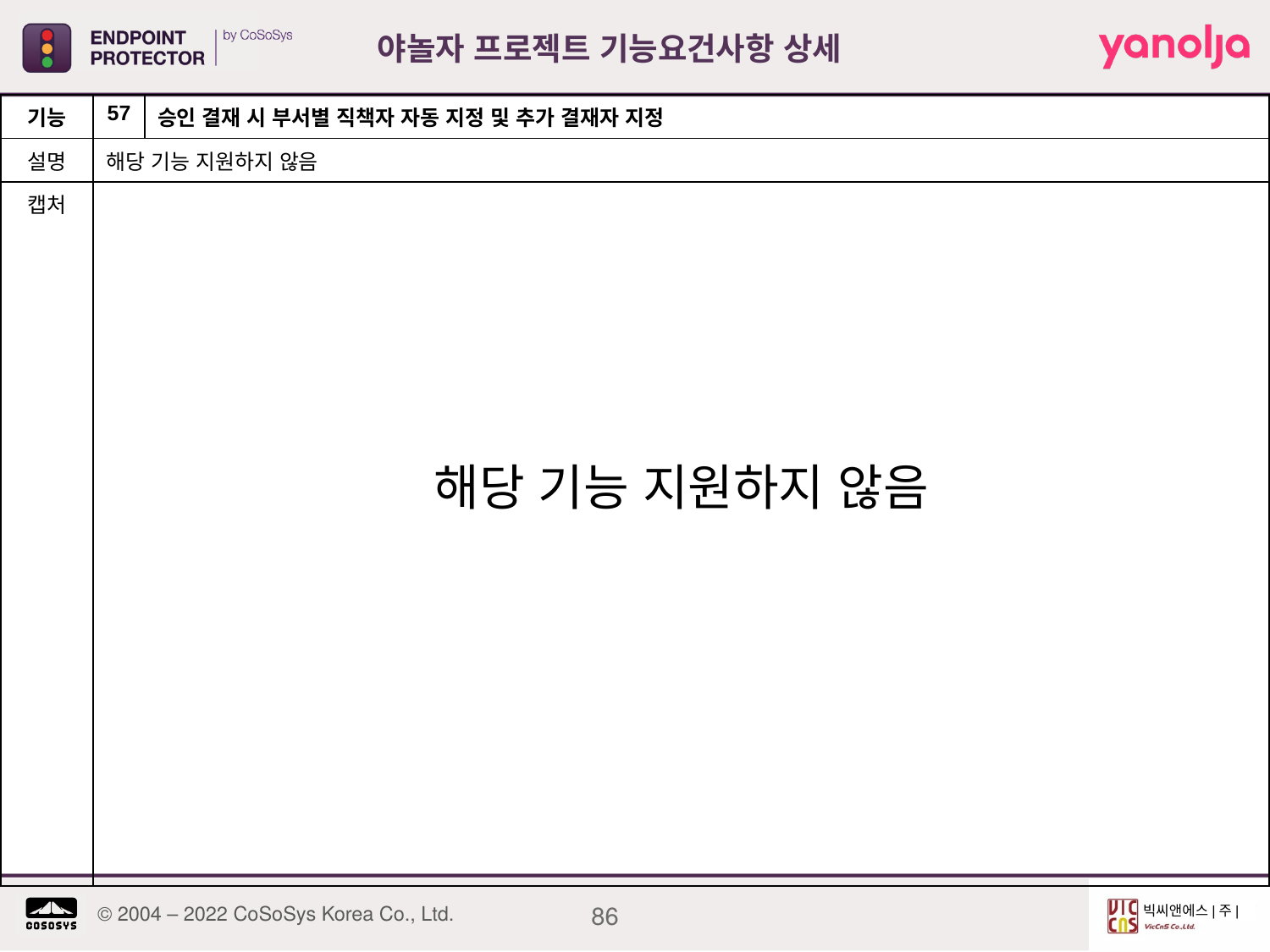

야놀자 프로젝트 기능요건사항 상세
| 기능 | 57 | 승인 결재 시 부서별 직책자 자동 지정 및 추가 결재자 지정 |
| --- | --- | --- |
| 설명 | 해당 기능 지원하지 않음 |  |
| 캡처 | 해당 기능 지원하지 않음 |  |
86